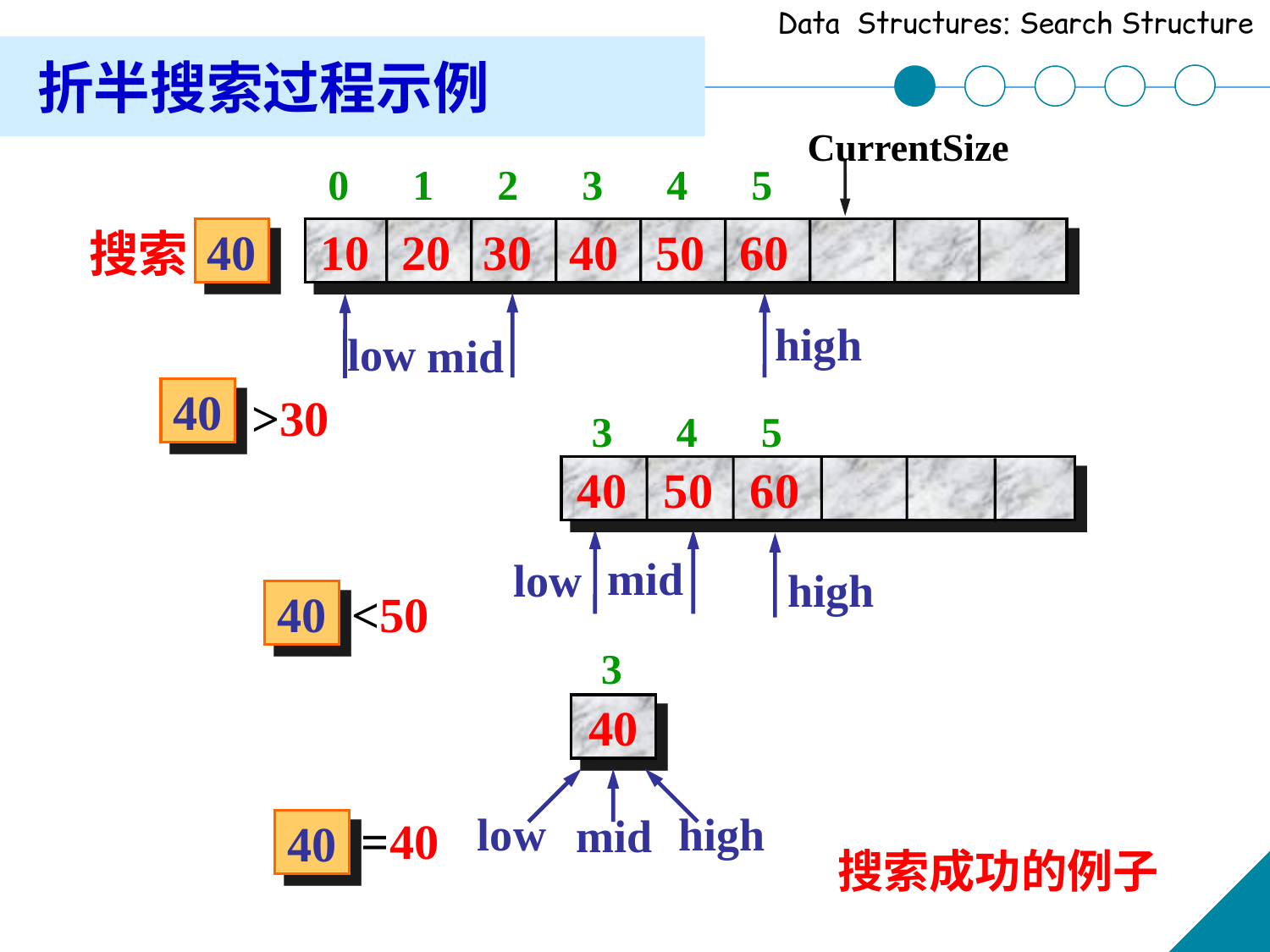

折半搜索过程示例

CurrentSize
0      1      2      3      4      5
10   20   30   40   50   60

搜索
40

high
low
mid
40
>30
3      4      5
40   50   60

mid
low
high
<50
40
3
40

low
high
mid
=40
40
搜索成功的例子